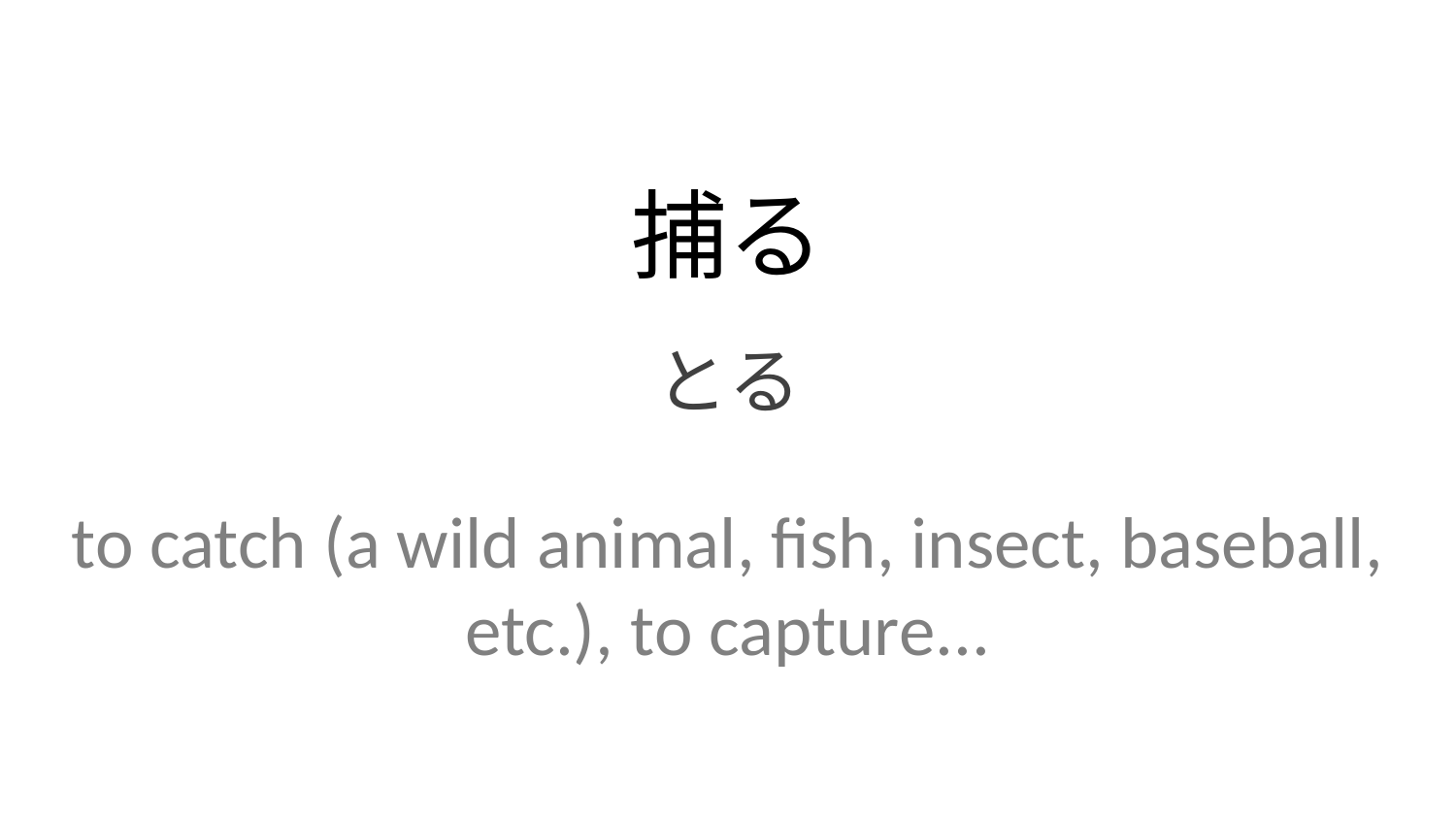

捕る

とる
to catch (a wild animal, fish, insect, baseball, etc.), to capture...